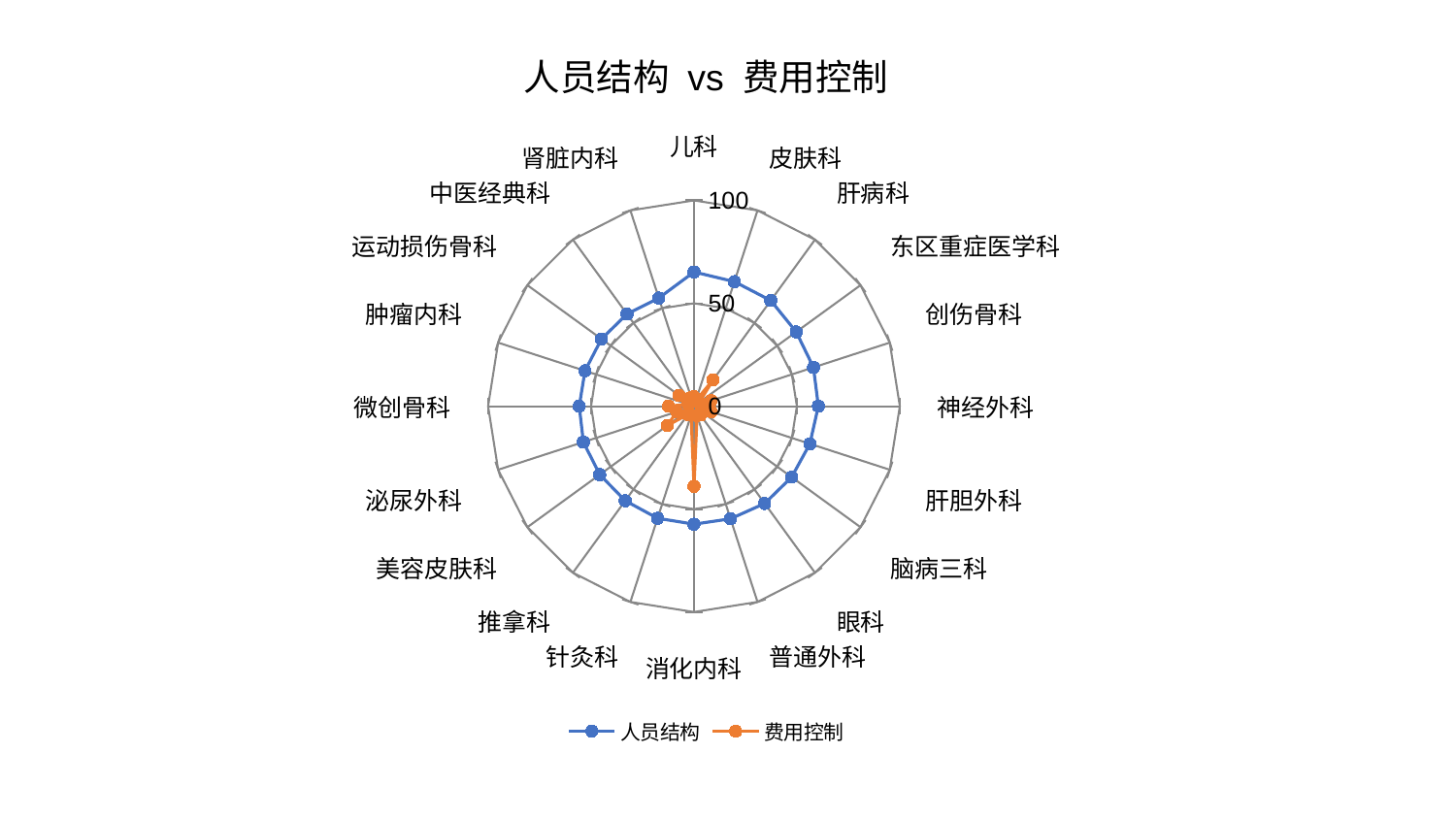

### Chart: 人员结构 vs 费用控制

| Category | 人员结构 | 费用控制 |
|---|---|---|
| 儿科 | 65.22529078334098 | 4.558337693387511 |
| 皮肤科 | 63.62489274397157 | 2.73733768952542 |
| 肝病科 | 63.48302702615847 | 15.825327260750665 |
| 东区重症医学科 | 61.395771189354726 | 3.209275089195226 |
| 创伤骨科 | 61.03773507161047 | 8.747336572440034 |
| 神经外科 | 60.43887203183489 | 4.297960681852468 |
| 肝胆外科 | 59.21359774269 | 8.855185025360267 |
| 脑病三科 | 58.658761859246525 | 4.2815263450983325 |
| 眼科 | 58.43898497938731 | 5.36144752362719 |
| 普通外科 | 57.52791396693286 | 4.777789539021201 |
| 消化内科 | 57.33601203327537 | 38.92239579775596 |
| 针灸科 | 57.279209112034884 | 4.531314609248061 |
| 推拿科 | 56.78219214459511 | 4.9795719892922286 |
| 美容皮肤科 | 56.57287242109629 | 15.897425333607274 |
| 泌尿外科 | 56.46838891074766 | 8.840043291617889 |
| 微创骨科 | 55.73102082262332 | 12.34195163569311 |
| 肿瘤内科 | 55.668714518172585 | 2.983906653987707 |
| 运动损伤骨科 | 55.543916394755534 | 8.969092690333902 |
| 中医经典科 | 55.34679926678401 | 2.9208925232823337 |
| 肾脏内科 | 55.24096475837393 | 4.481596677700383 |
25